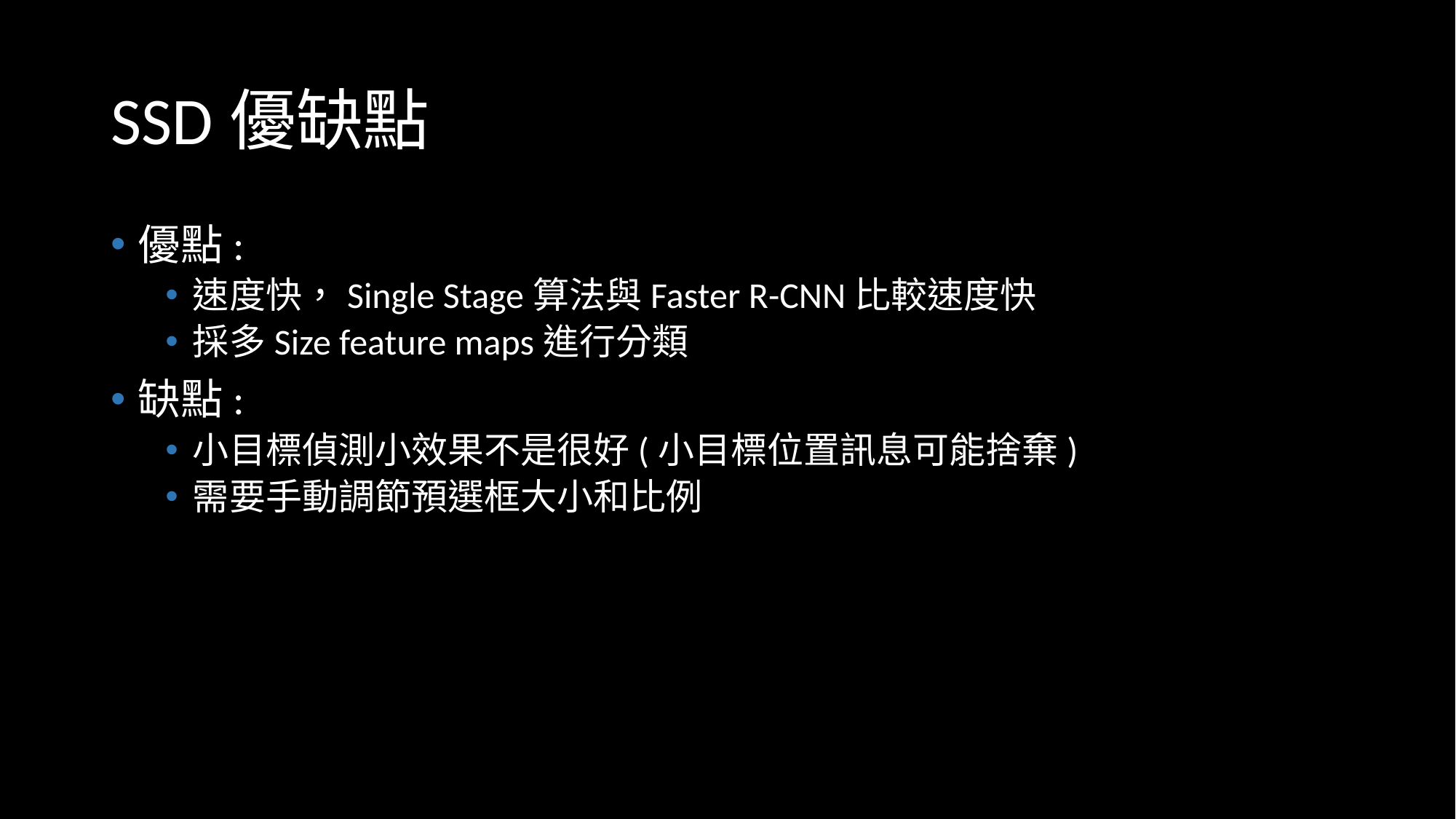

# SSD優缺點
優點:
速度快，Single Stage算法與Faster R-CNN比較速度快
採多Size feature maps進行分類
缺點:
小目標偵測小效果不是很好(小目標位置訊息可能捨棄)
需要手動調節預選框大小和比例